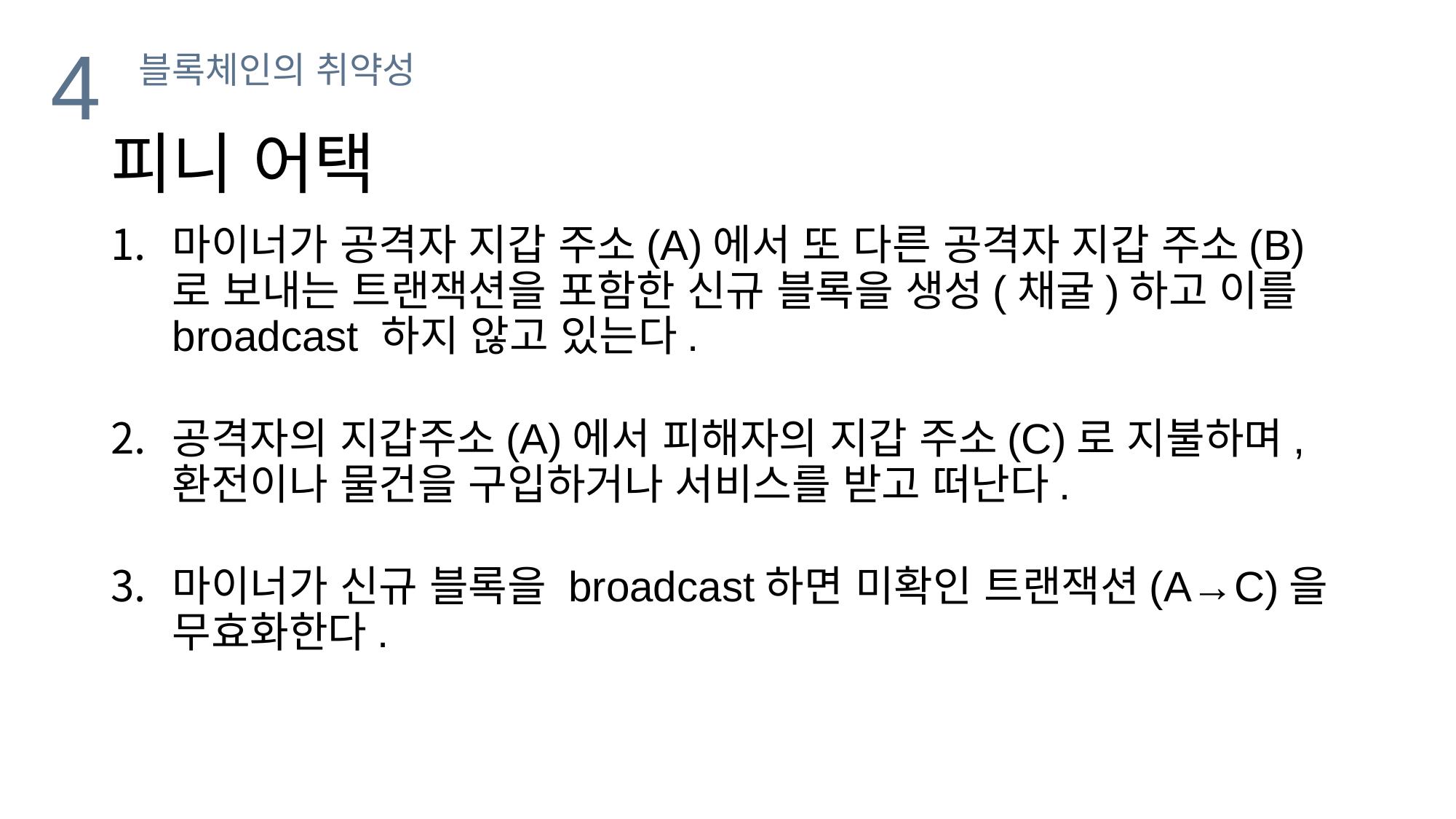

4
블록체인의 취약성
# 피니 어택
마이너가 공격자 지갑 주소(A)에서 또 다른 공격자 지갑 주소(B)로 보내는 트랜잭션을 포함한 신규 블록을 생성(채굴)하고 이를 broadcast 하지 않고 있는다.

공격자의 지갑주소(A)에서 피해자의 지갑 주소(C)로 지불하며, 환전이나 물건을 구입하거나 서비스를 받고 떠난다.

마이너가 신규 블록을 broadcast하면 미확인 트랜잭션(A→C)을 무효화한다.